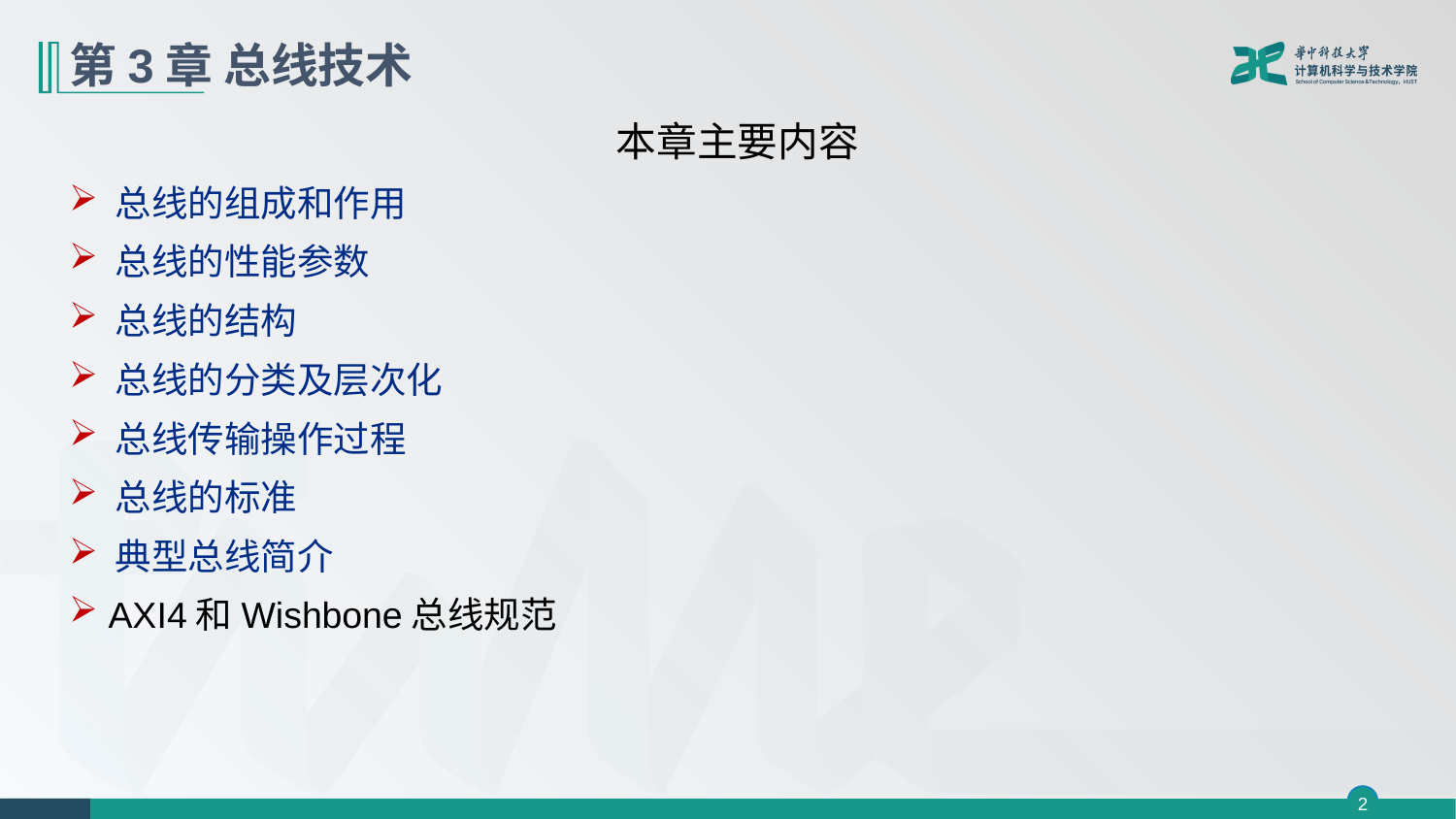

# 第3章 总线技术
本章主要内容
 总线的组成和作用
 总线的性能参数
 总线的结构
 总线的分类及层次化
 总线传输操作过程
 总线的标准
 典型总线简介
 AXI4和Wishbone总线规范